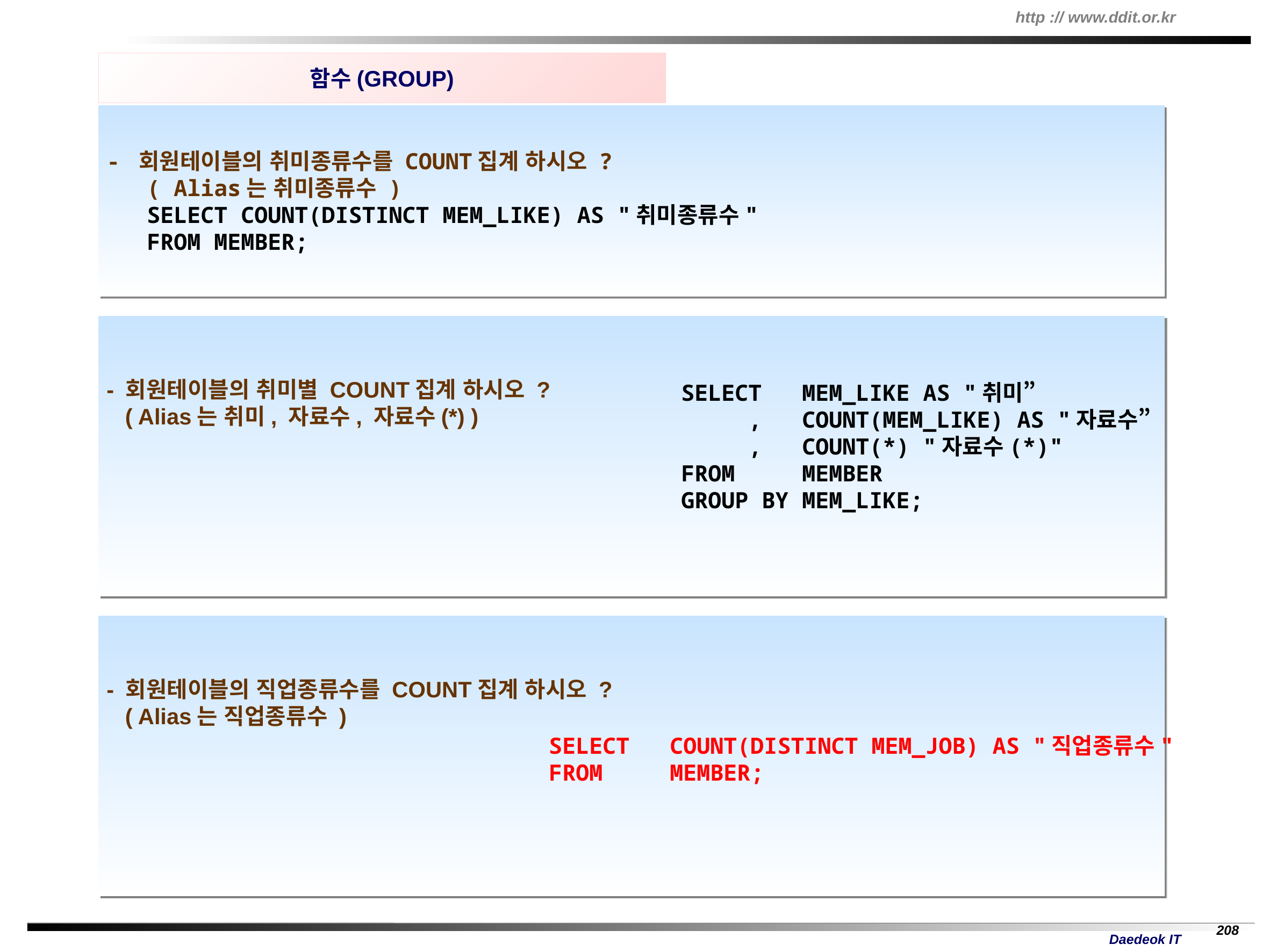

함수(GROUP)
- 회원테이블의 취미종류수를 COUNT집계 하시오 ?
   ( Alias는 취미종류수 )
   SELECT COUNT(DISTINCT MEM_LIKE) AS "취미종류수"
   FROM MEMBER;
- 회원테이블의 취미별 COUNT집계 하시오 ?
   ( Alias는 취미, 자료수, 자료수(*) )

SELECT   MEM_LIKE AS "취미”
     ,   COUNT(MEM_LIKE) AS "자료수”
     ,   COUNT(*) "자료수(*)"
FROM     MEMBER
GROUP BY MEM_LIKE;
- 회원테이블의 직업종류수를 COUNT집계 하시오 ?
   ( Alias는 직업종류수 )

SELECT   COUNT(DISTINCT MEM_JOB) AS "직업종류수"
FROM     MEMBER;